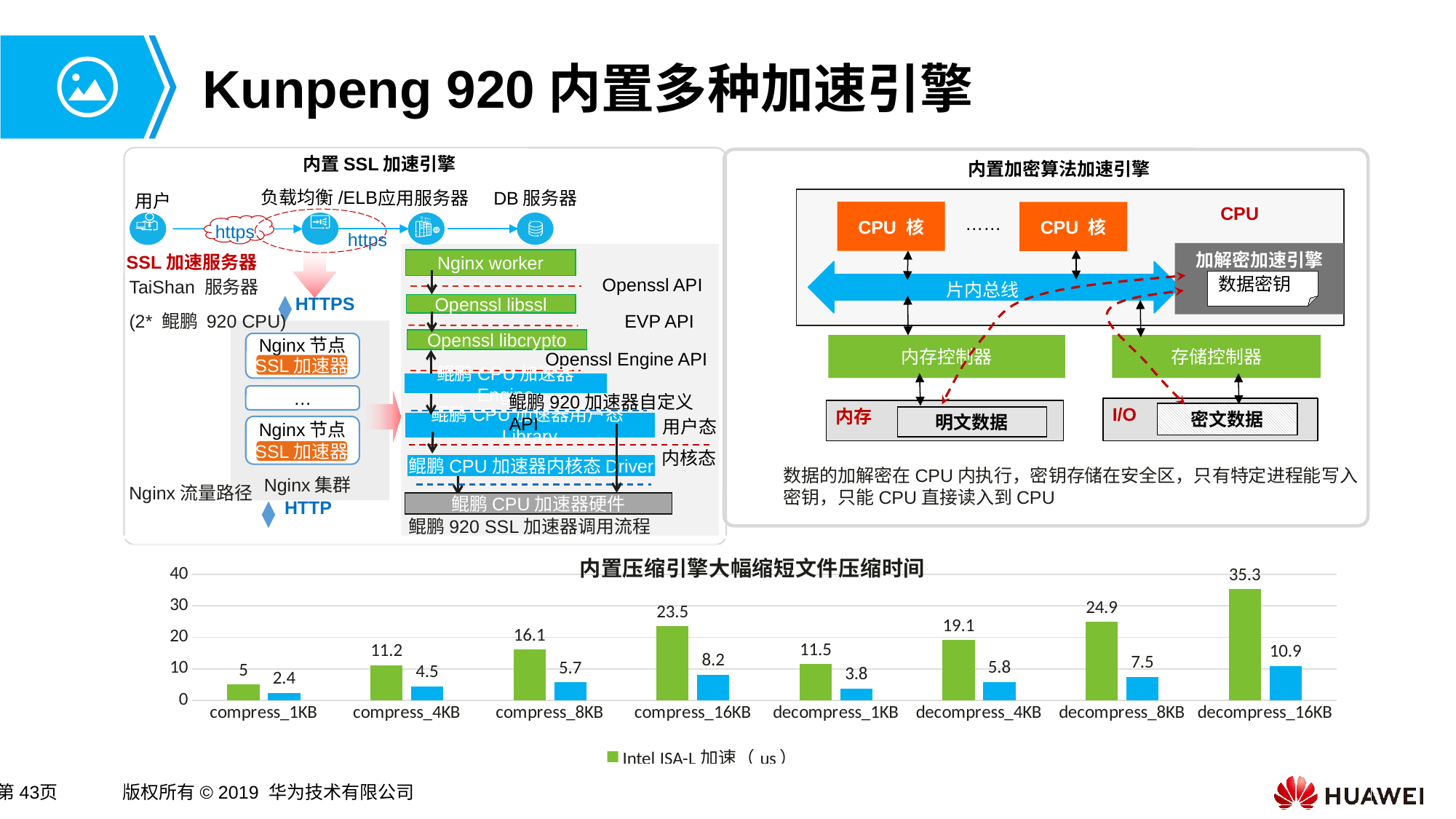

# Kunpeng 920内置多种加速引擎
内置SSL加速引擎

内置加密算法加速引擎

CPU
……
CPU 核
CPU 核
加解密加速引擎

数据密钥
片内总线

存储控制器
内存控制器
I/O
内存
密文数据
明文数据
数据的加解密在CPU内执行，密钥存储在安全区，只有特定进程能写入密钥，只能CPU直接读入到CPU
负载均衡/ELB
DB服务器
应用服务器
用户

https

https

SSL加速服务器

Nginx worker
Openssl API
TaiShan 服务器
(2* 鲲鹏 920 CPU)
HTTPS
Openssl libssl
EVP API

Openssl libcrypto
Nginx节点

Openssl Engine API
SSL加速器
鲲鹏CPU加速器 Engine
鲲鹏920加速器自定义API
…

用户态
鲲鹏CPU加速器用户态Library
Nginx节点

SSL加速器
内核态
鲲鹏CPU加速器内核态Driver
Nginx集群
Nginx流量路径
HTTP
鲲鹏CPU加速器硬件
鲲鹏920 SSL加速器调用流程

### Chart: 内置压缩引擎大幅缩短文件压缩时间

| Category | Intel ISA-L加速（us） | TaiShan硬件加速（us） |
|---|---|---|
| compress_1KB | 5.0 | 2.4 |
| compress_4KB | 11.2 | 4.5 |
| compress_8KB | 16.1 | 5.7 |
| compress_16KB | 23.5 | 8.2 |
| decompress_1KB | 11.5 | 3.8 |
| decompress_4KB | 19.1 | 5.8 |
| decompress_8KB | 24.9 | 7.5 |
| decompress_16KB | 35.3 | 10.9 |